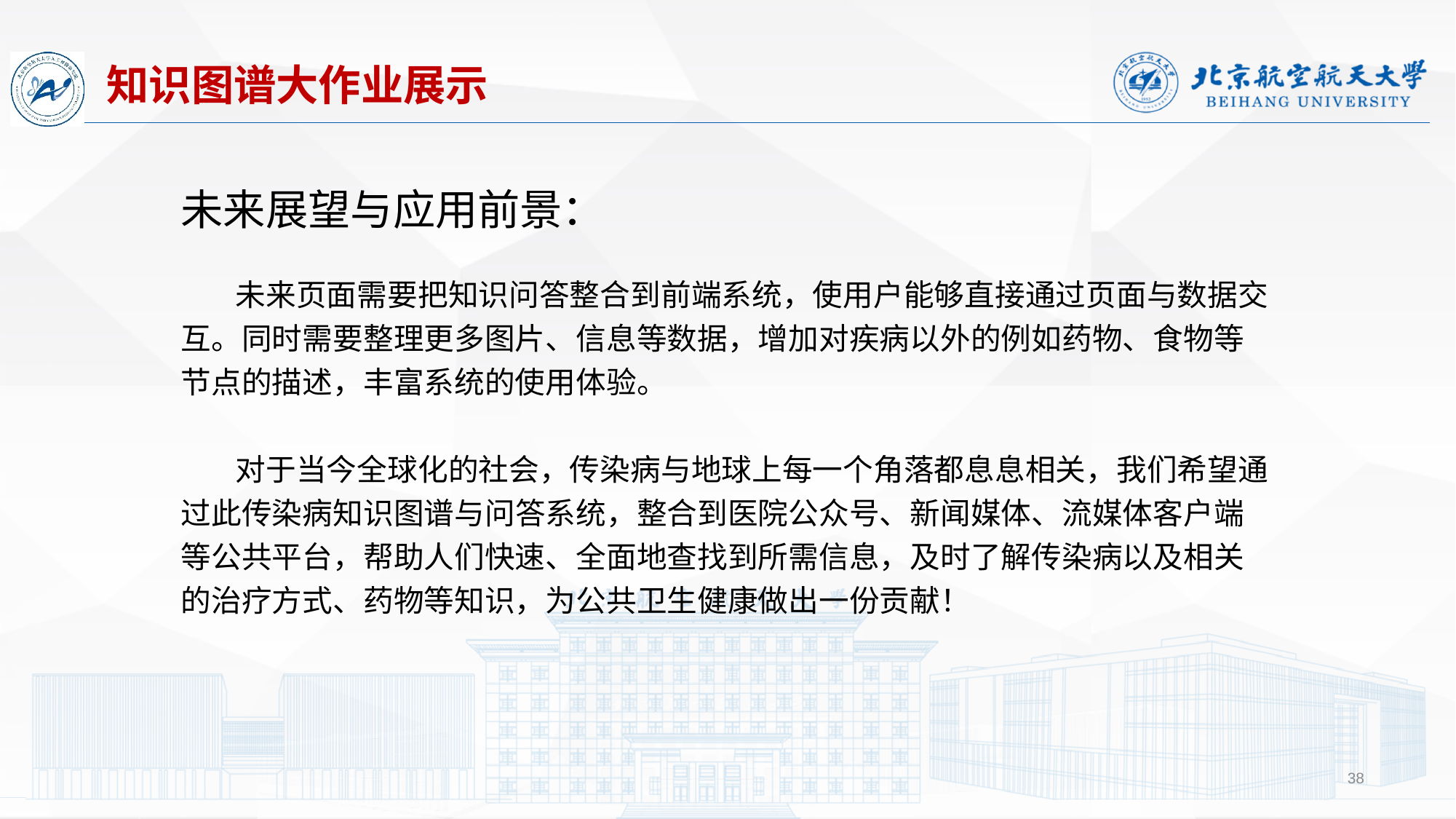

知识图谱大作业展示
未来展望与应用前景：
未来页面需要把知识问答整合到前端系统，使用户能够直接通过页面与数据交互。同时需要整理更多图片、信息等数据，增加对疾病以外的例如药物、食物等节点的描述，丰富系统的使用体验。

对于当今全球化的社会，传染病与地球上每一个角落都息息相关，我们希望通过此传染病知识图谱与问答系统，整合到医院公众号、新闻媒体、流媒体客户端等公共平台，帮助人们快速、全面地查找到所需信息，及时了解传染病以及相关的治疗方式、药物等知识，为公共卫生健康做出一份贡献！

38